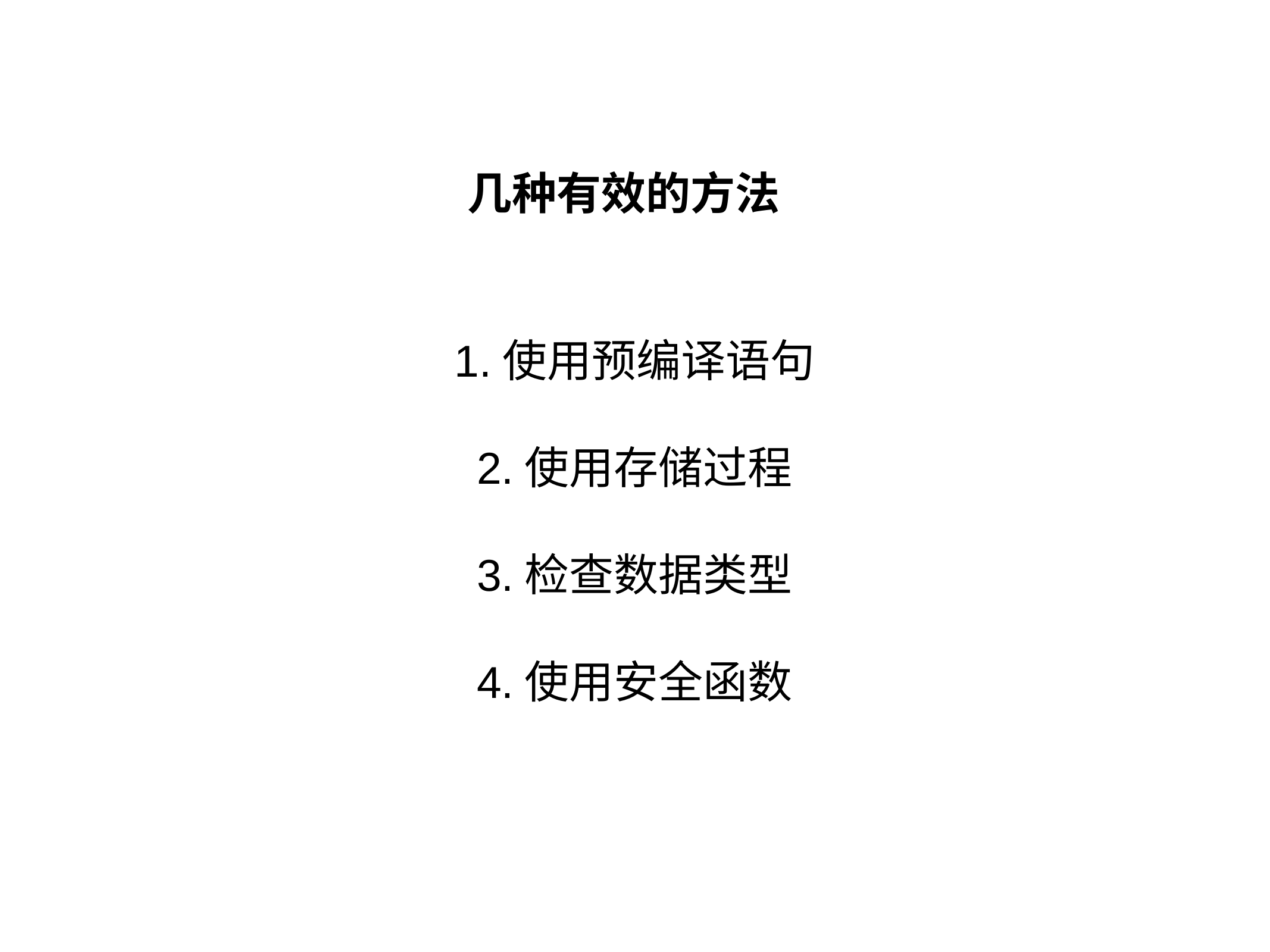

几种有效的方法
1.使用预编译语句

2.使用存储过程

3.检查数据类型

4.使用安全函数